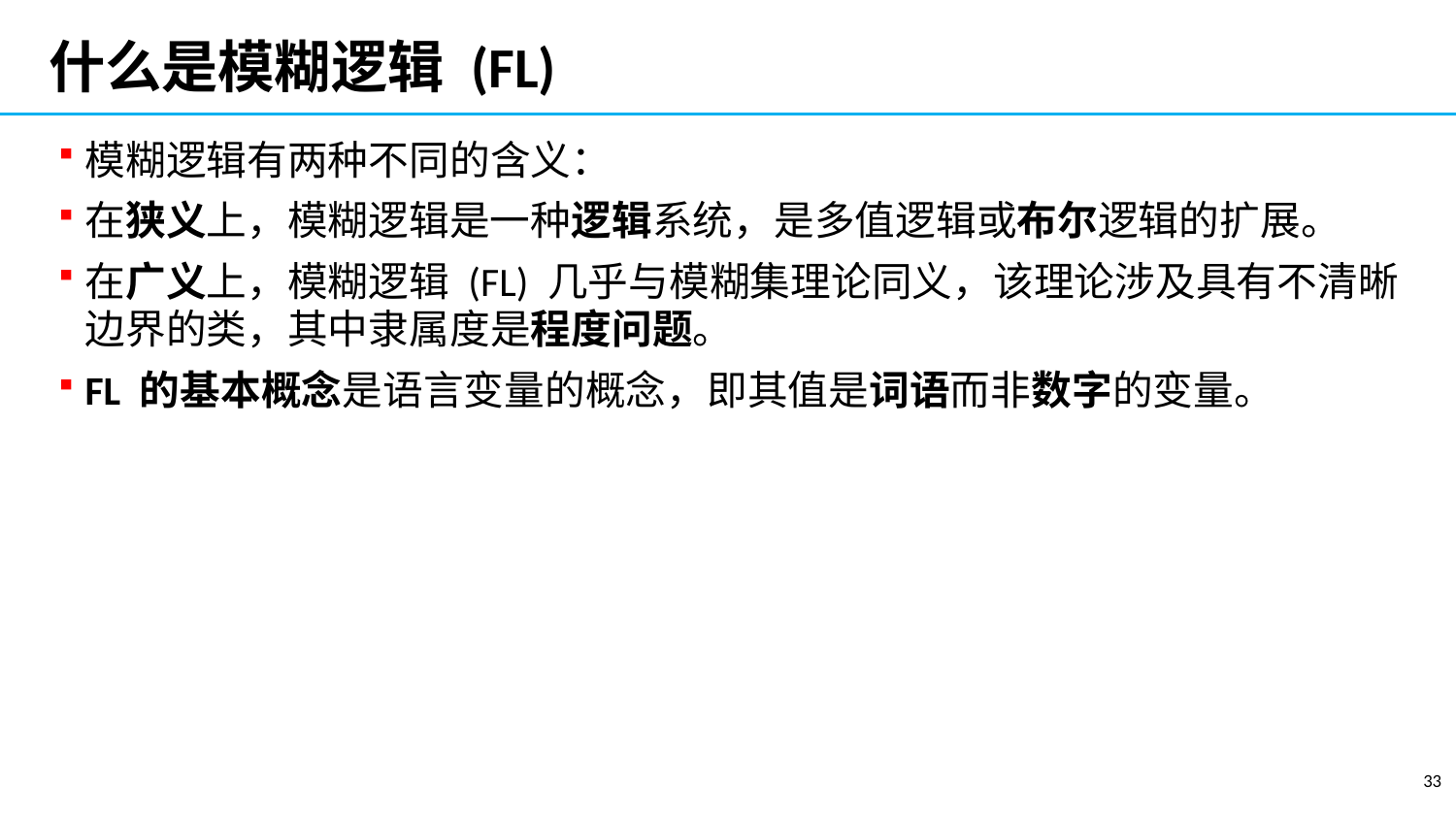

# 什么是模糊逻辑 (FL)

模糊逻辑有两种不同的含义：
在狭义上，模糊逻辑是一种逻辑系统，是多值逻辑或布尔逻辑的扩展。
在广义上，模糊逻辑 (FL) 几乎与模糊集理论同义，该理论涉及具有不清晰边界的类，其中隶属度是程度问题。
FL 的基本概念是语言变量的概念，即其值是词语而非数字的变量。
33